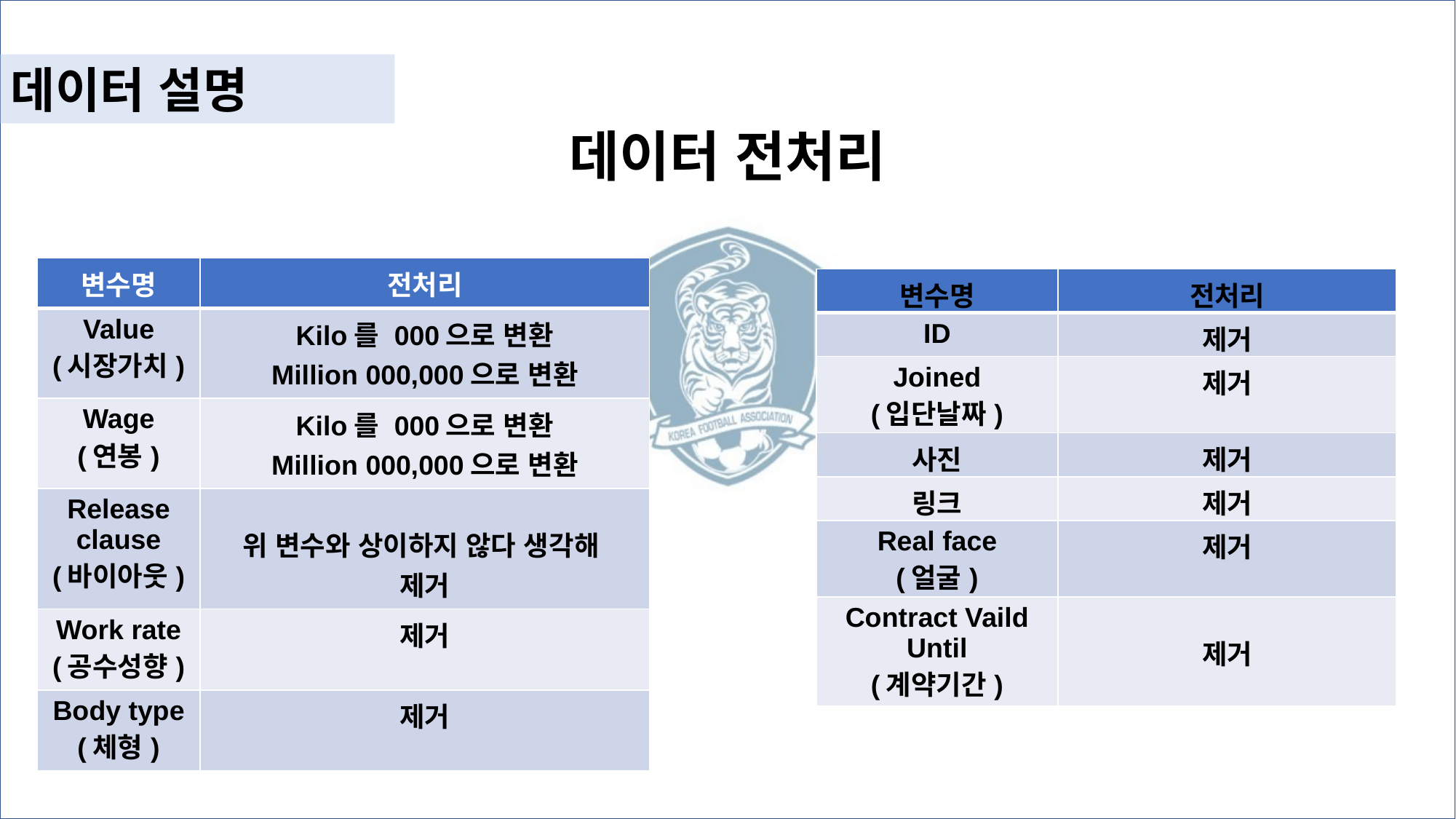

데이터 설명
데이터 전처리
| 변수명 | 전처리 |
| --- | --- |
| Value (시장가치) | Kilo를 000으로 변환 Million 000,000으로 변환 |
| Wage (연봉) | Kilo를 000으로 변환 Million 000,000으로 변환 |
| Release clause (바이아웃) | 위 변수와 상이하지 않다 생각해 제거 |
| Work rate (공수성향) | 제거 |
| Body type (체형) | 제거 |
| 변수명 | 전처리 |
| --- | --- |
| ID | 제거 |
| Joined (입단날짜) | 제거 |
| 사진 | 제거 |
| 링크 | 제거 |
| Real face (얼굴) | 제거 |
| Contract Vaild Until (계약기간) | 제거 |